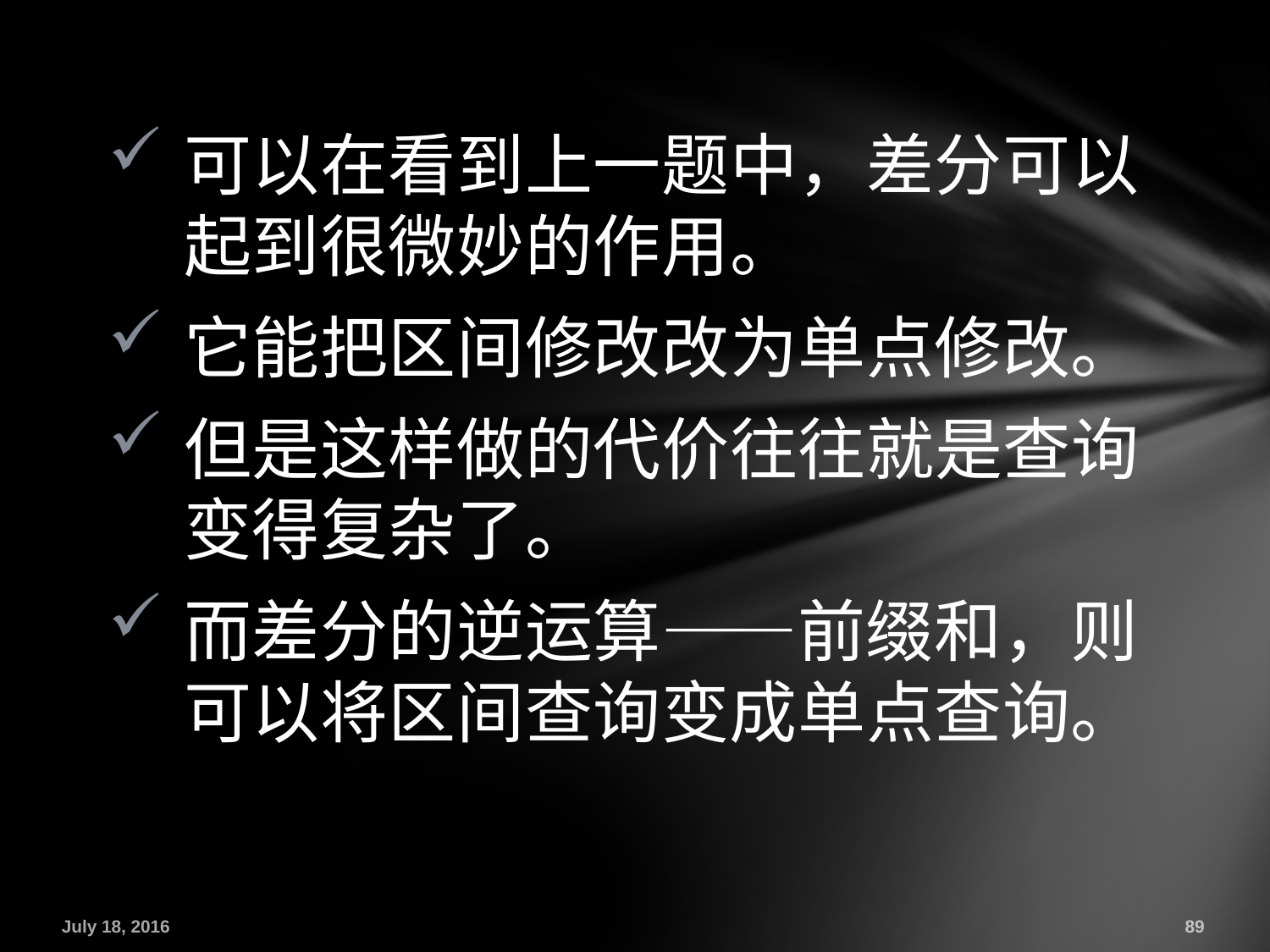

可以在看到上一题中，差分可以起到很微妙的作用。
它能把区间修改改为单点修改。
但是这样做的代价往往就是查询变得复杂了。
而差分的逆运算——前缀和，则可以将区间查询变成单点查询。
July 18, 2016

89